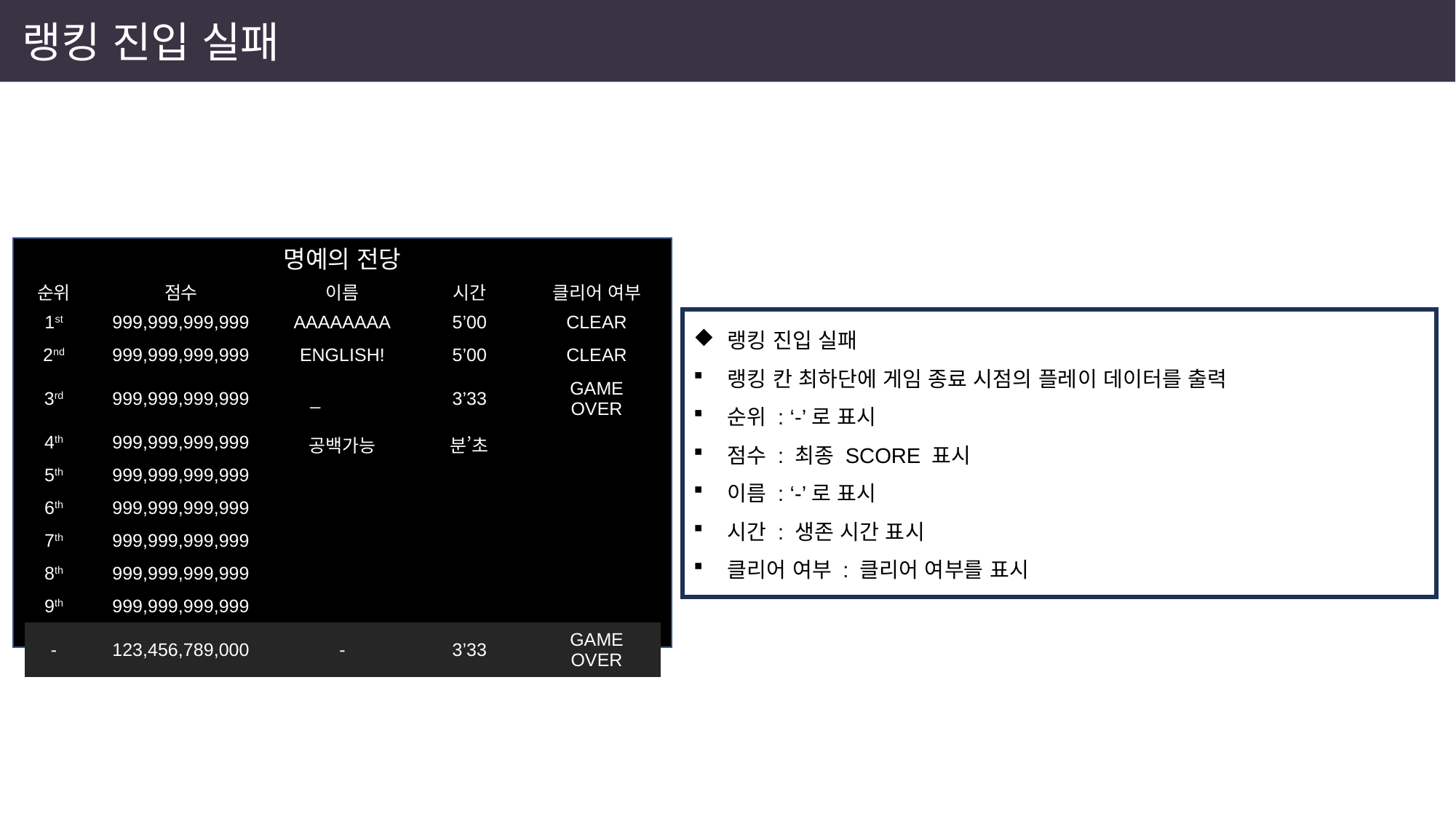

랭킹 진입 실패

명예의 전당
| 순위 | 점수 | 이름 | 시간 | 클리어 여부 |
| --- | --- | --- | --- | --- |
| 1st | 999,999,999,999 | AAAAAAAA | 5’00 | CLEAR |
| 2nd | 999,999,999,999 | ENGLISH! | 5’00 | CLEAR |
| 3rd | 999,999,999,999 | \_ | 3’33 | GAME OVER |
| 4th | 999,999,999,999 | 공백가능 | 분’초 |  |
| 5th | 999,999,999,999 |  |  |  |
| 6th | 999,999,999,999 |  |  |  |
| 7th | 999,999,999,999 |  |  |  |
| 8th | 999,999,999,999 |  |  |  |
| 9th | 999,999,999,999 |  |  |  |
| - | 123,456,789,000 | - | 3’33 | GAME OVER |
랭킹 진입 실패
랭킹 칸 최하단에 게임 종료 시점의 플레이 데이터를 출력
순위 : ‘-’로 표시
점수 : 최종 SCORE 표시
이름 : ‘-’로 표시
시간 : 생존 시간 표시
클리어 여부 : 클리어 여부를 표시